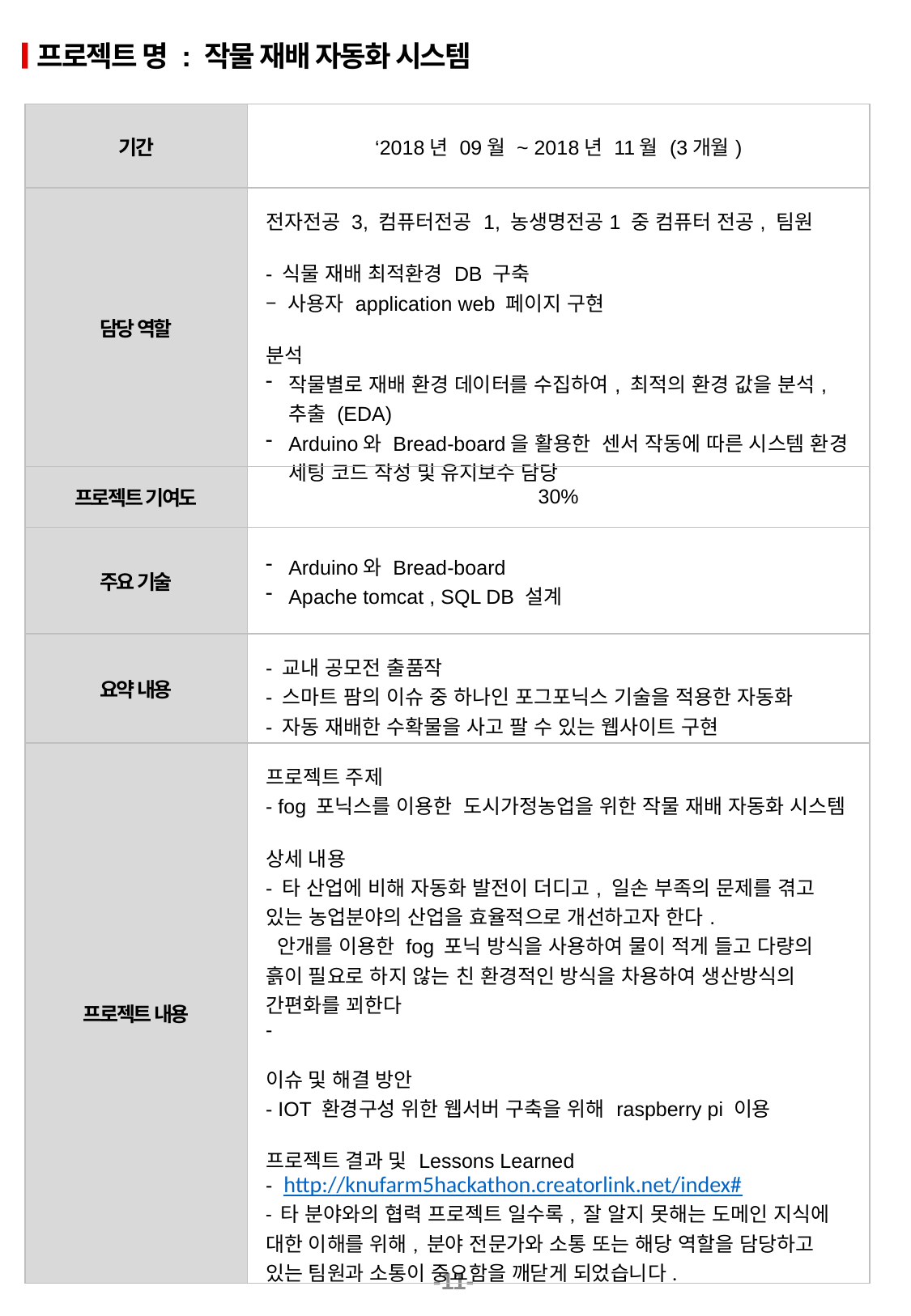

프로젝트 명 : 작물 재배 자동화 시스템

| 기간 | ‘2018년 09월 ~ 2018년 11월 (3개월) |
| --- | --- |
| 담당 역할 | 전자전공 3, 컴퓨터전공 1, 농생명전공1 중 컴퓨터 전공, 팀원 - 식물 재배 최적환경 DB 구축 – 사용자 application web 페이지 구현 분석 작물별로 재배 환경 데이터를 수집하여, 최적의 환경 값을 분석, 추출 (EDA) Arduino와 Bread-board을 활용한 센서 작동에 따른 시스템 환경 세팅 코드 작성 및 유지보수 담당 |
| 프로젝트 기여도 | 30% |
| 주요 기술 | Arduino와 Bread-board Apache tomcat , SQL DB 설계 |
| 요약 내용 | - 교내 공모전 출품작 - 스마트 팜의 이슈 중 하나인 포그포닉스 기술을 적용한 자동화 - 자동 재배한 수확물을 사고 팔 수 있는 웹사이트 구현 |
| 프로젝트 내용 | 프로젝트 주제 - fog 포닉스를 이용한 도시가정농업을 위한 작물 재배 자동화 시스템 상세 내용 - 타 산업에 비해 자동화 발전이 더디고, 일손 부족의 문제를 겪고 있는 농업분야의 산업을 효율적으로 개선하고자 한다. 안개를 이용한 fog 포닉 방식을 사용하여 물이 적게 들고 다량의 흙이 필요로 하지 않는 친 환경적인 방식을 차용하여 생산방식의 간편화를 꾀한다 - 이슈 및 해결 방안 - IOT 환경구성 위한 웹서버 구축을 위해 raspberry pi 이용 프로젝트 결과 및 Lessons Learned - http://knufarm5hackathon.creatorlink.net/index# - 타 분야와의 협력 프로젝트 일수록, 잘 알지 못해는 도메인 지식에 대한 이해를 위해, 분야 전문가와 소통 또는 해당 역할을 담당하고 있는 팀원과 소통이 중요함을 깨닫게 되었습니다. |
-11-